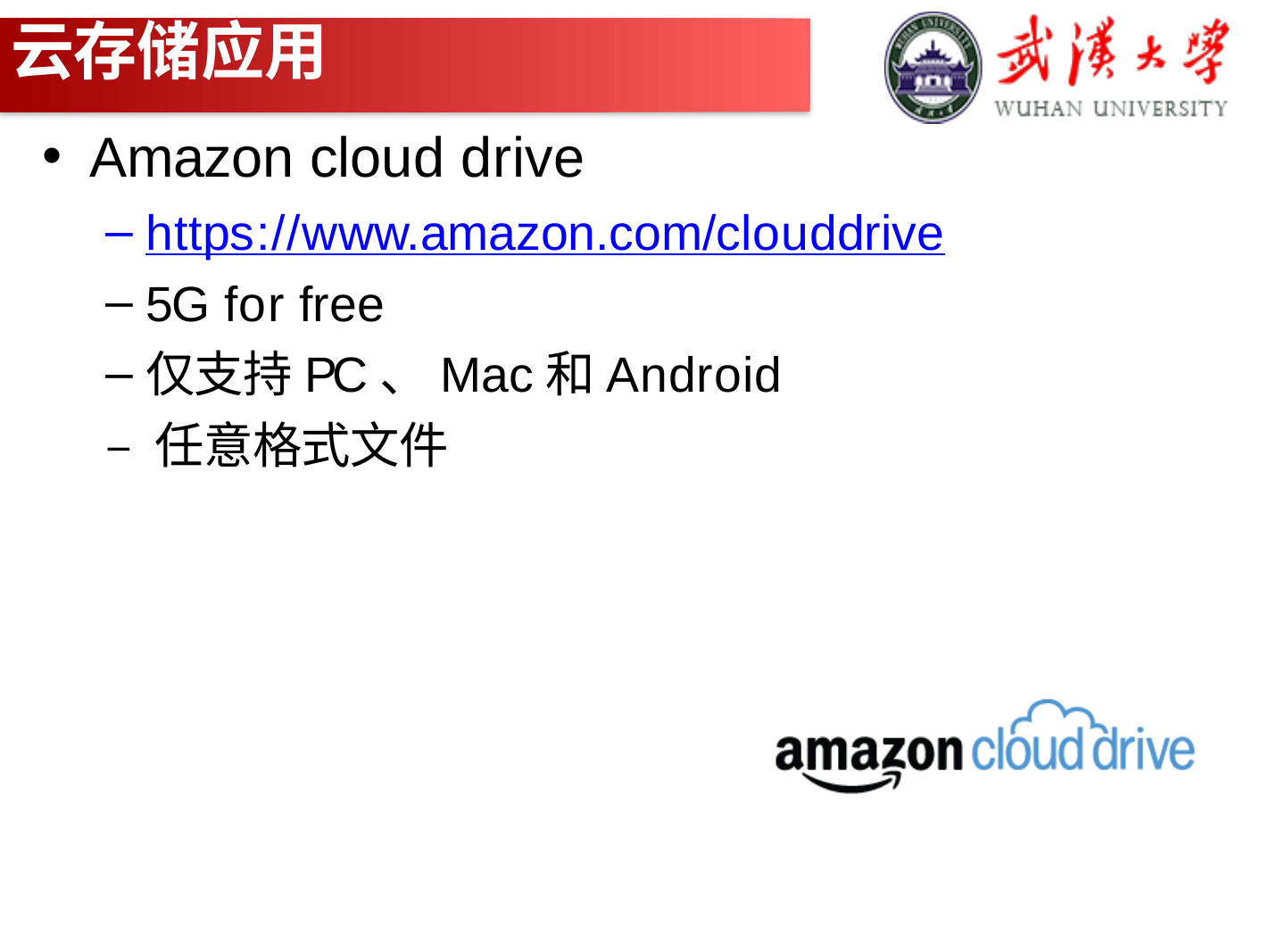

# 云存储应用
Amazon cloud drive

https://www.amazon.com/clouddrive

5G for free

仅支持PC、Mac和Android

– 任意格式文件